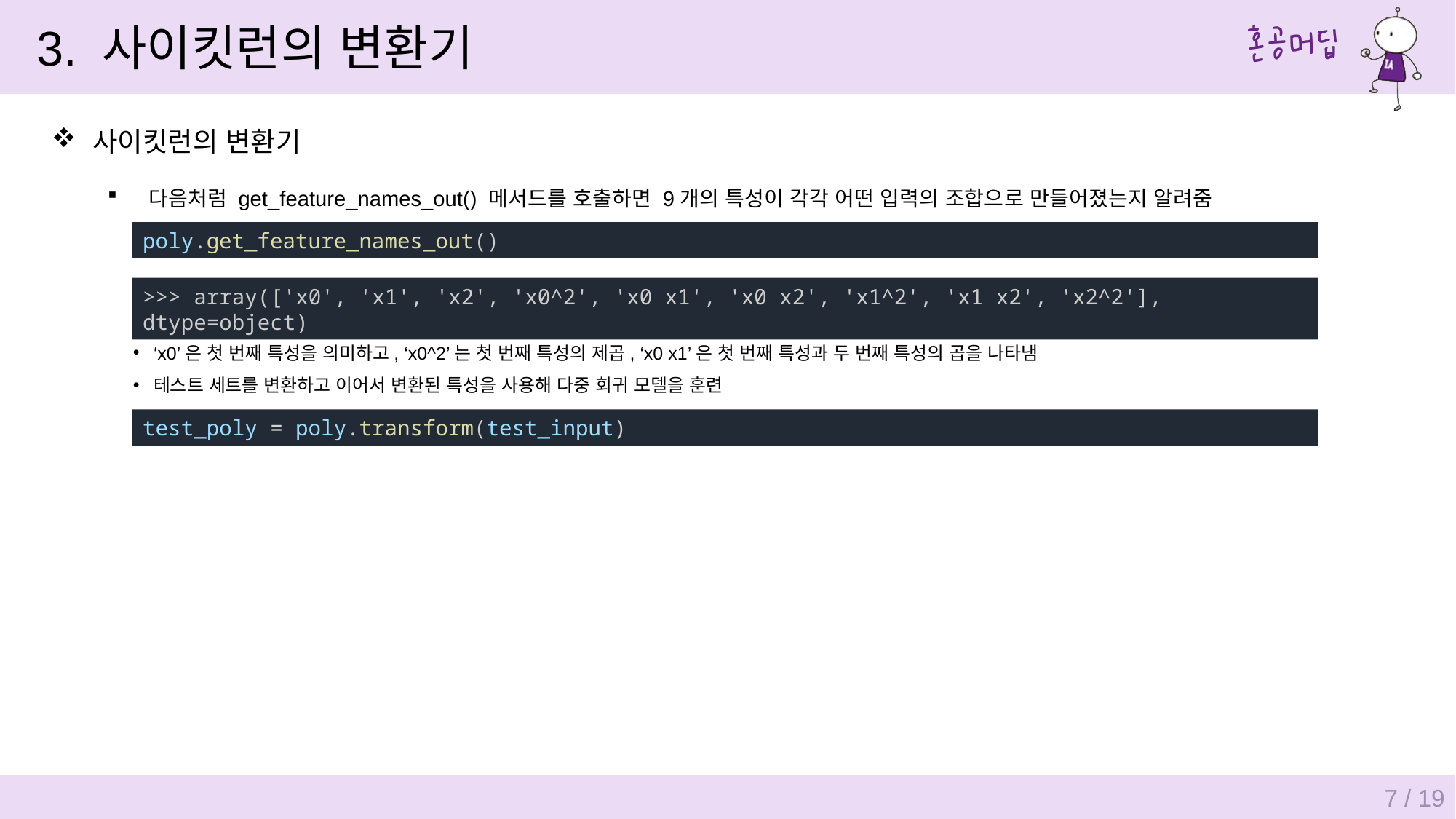

3. 사이킷런의 변환기
사이킷런의 변환기
다음처럼 get_feature_names_out() 메서드를 호출하면 9개의 특성이 각각 어떤 입력의 조합으로 만들어졌는지 알려줌
poly.get_feature_names_out()
>>> array(['x0', 'x1', 'x2', 'x0^2', 'x0 x1', 'x0 x2', 'x1^2', 'x1 x2', 'x2^2'], dtype=object)
‘x0’은 첫 번째 특성을 의미하고, ‘x0^2’는 첫 번째 특성의 제곱, ‘x0 x1’은 첫 번째 특성과 두 번째 특성의 곱을 나타냄
테스트 세트를 변환하고 이어서 변환된 특성을 사용해 다중 회귀 모델을 훈련
test_poly = poly.transform(test_input)
7 / 19